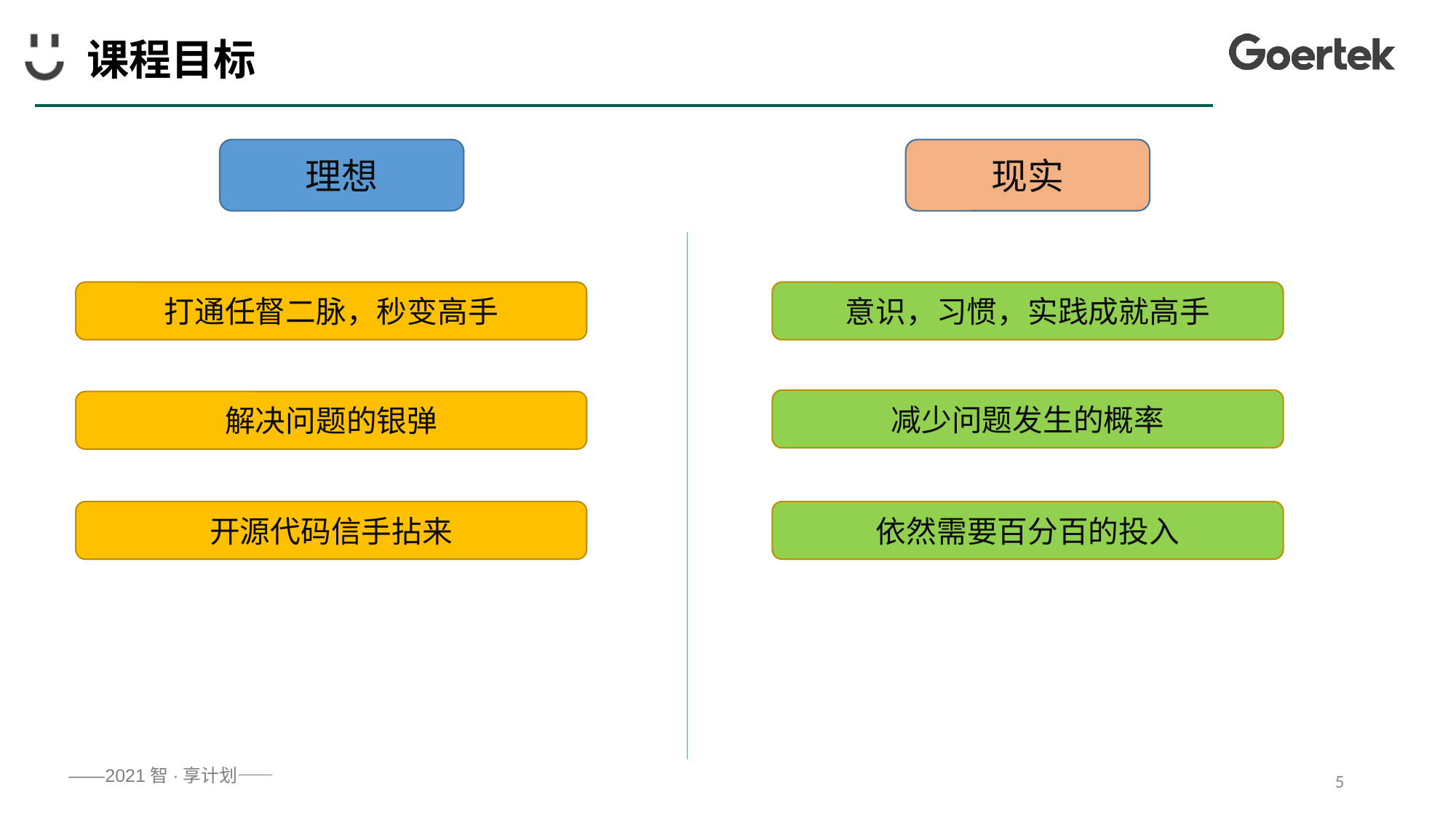

# 课程目标
理想
现实
打通任督二脉，秒变高手
意识，习惯，实践成就高手
减少问题发生的概率
解决问题的银弹
开源代码信手拈来
依然需要百分百的投入
5